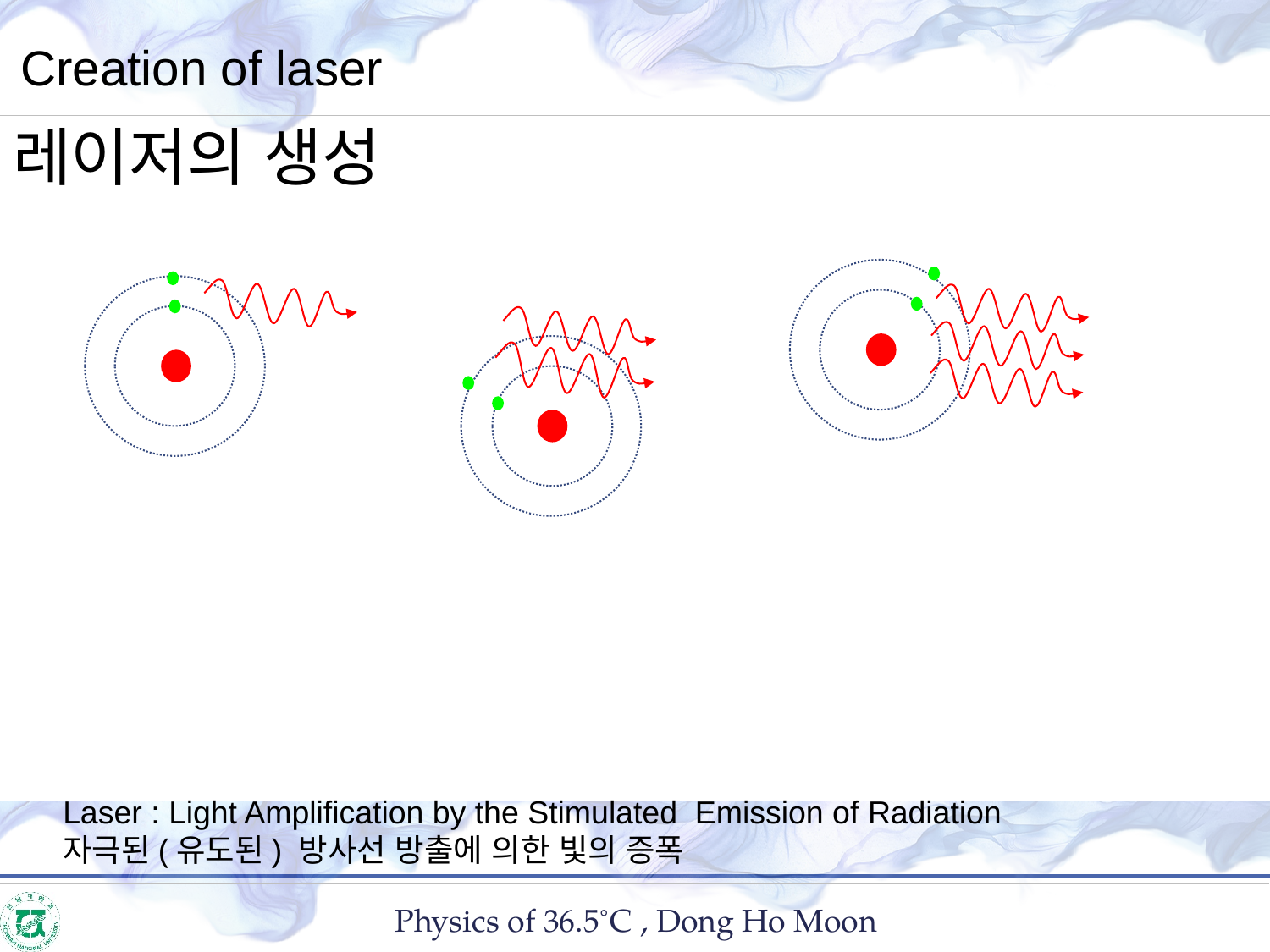

Creation of laser
레이저의 생성

Laser : Light Amplification by the Stimulated  Emission of Radiation
자극된(유도된) 방사선 방출에 의한 빛의 증폭